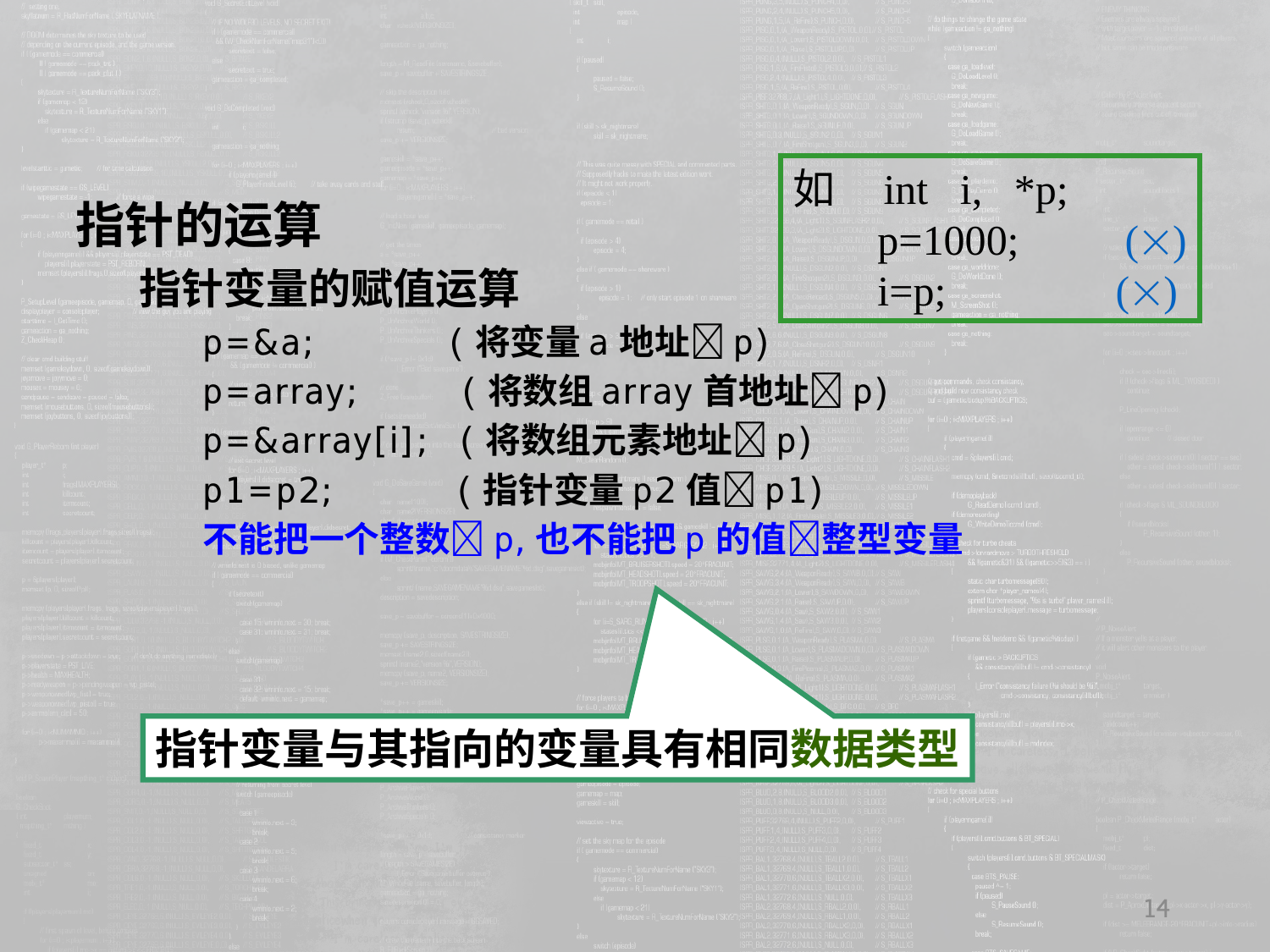

如    int   i,   *p;
        p=1000;          (×)
        i=p;                (×)
指针的运算
指针变量的赋值运算
p=&a;             (将变量a地址⇒p)
p=array;          (将数组array首地址⇒p)
p=&array[i];   (将数组元素地址⇒p)
p1=p2;            (指针变量p2值⇒p1)
不能把一个整数⇒p,也不能把p的值⇒整型变量
指针变量与其指向的变量具有相同数据类型
14